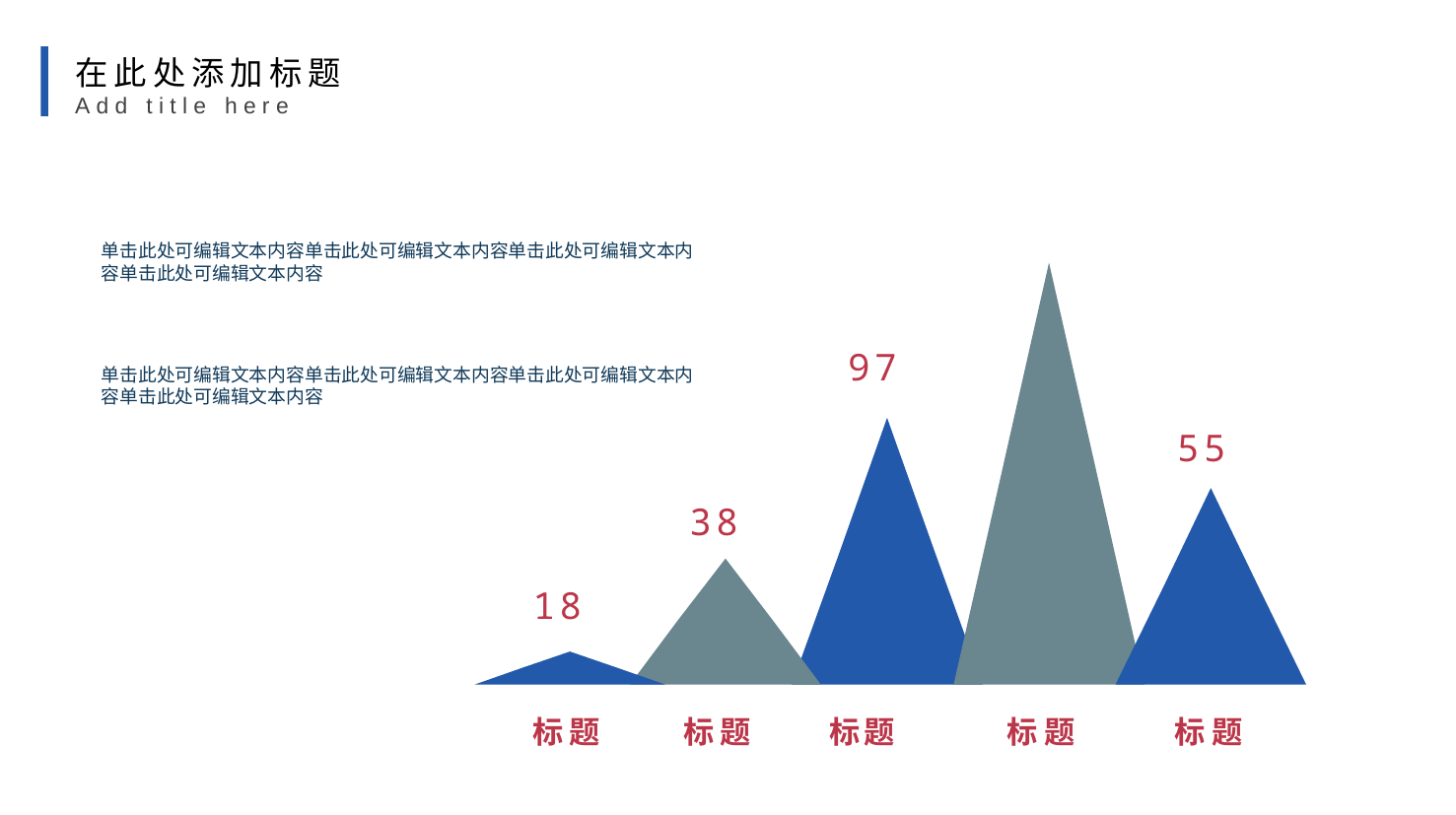

在此处添加标题
Add title here
单击此处可编辑文本内容单击此处可编辑文本内容单击此处可编辑文本内容单击此处可编辑文本内容

97
单击此处可编辑文本内容单击此处可编辑文本内容单击此处可编辑文本内容单击此处可编辑文本内容

55

38

18

标题
标题
标题
标题
标题